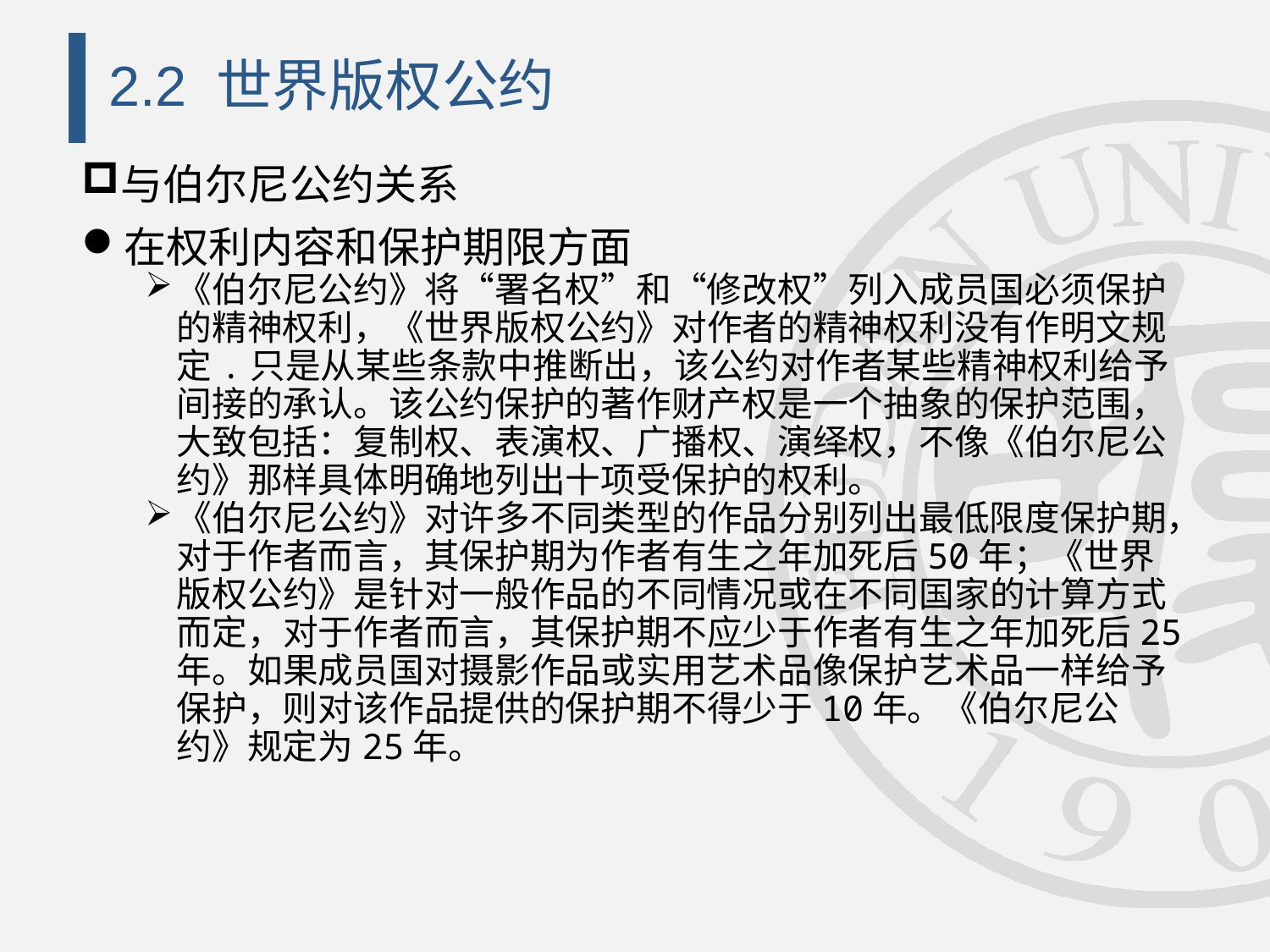

# 2.2 世界版权公约
与伯尔尼公约关系
在权利内容和保护期限方面
《伯尔尼公约》将“署名权”和“修改权”列入成员国必须保护的精神权利，《世界版权公约》对作者的精神权利没有作明文规定.只是从某些条款中推断出，该公约对作者某些精神权利给予间接的承认。该公约保护的著作财产权是一个抽象的保护范围，大致包括：复制权、表演权、广播权、演绎权，不像《伯尔尼公约》那样具体明确地列出十项受保护的权利。
《伯尔尼公约》对许多不同类型的作品分别列出最低限度保护期，对于作者而言，其保护期为作者有生之年加死后50年；《世界版权公约》是针对一般作品的不同情况或在不同国家的计算方式而定，对于作者而言，其保护期不应少于作者有生之年加死后25年。如果成员国对摄影作品或实用艺术品像保护艺术品一样给予保护，则对该作品提供的保护期不得少于10年。《伯尔尼公约》规定为25年。